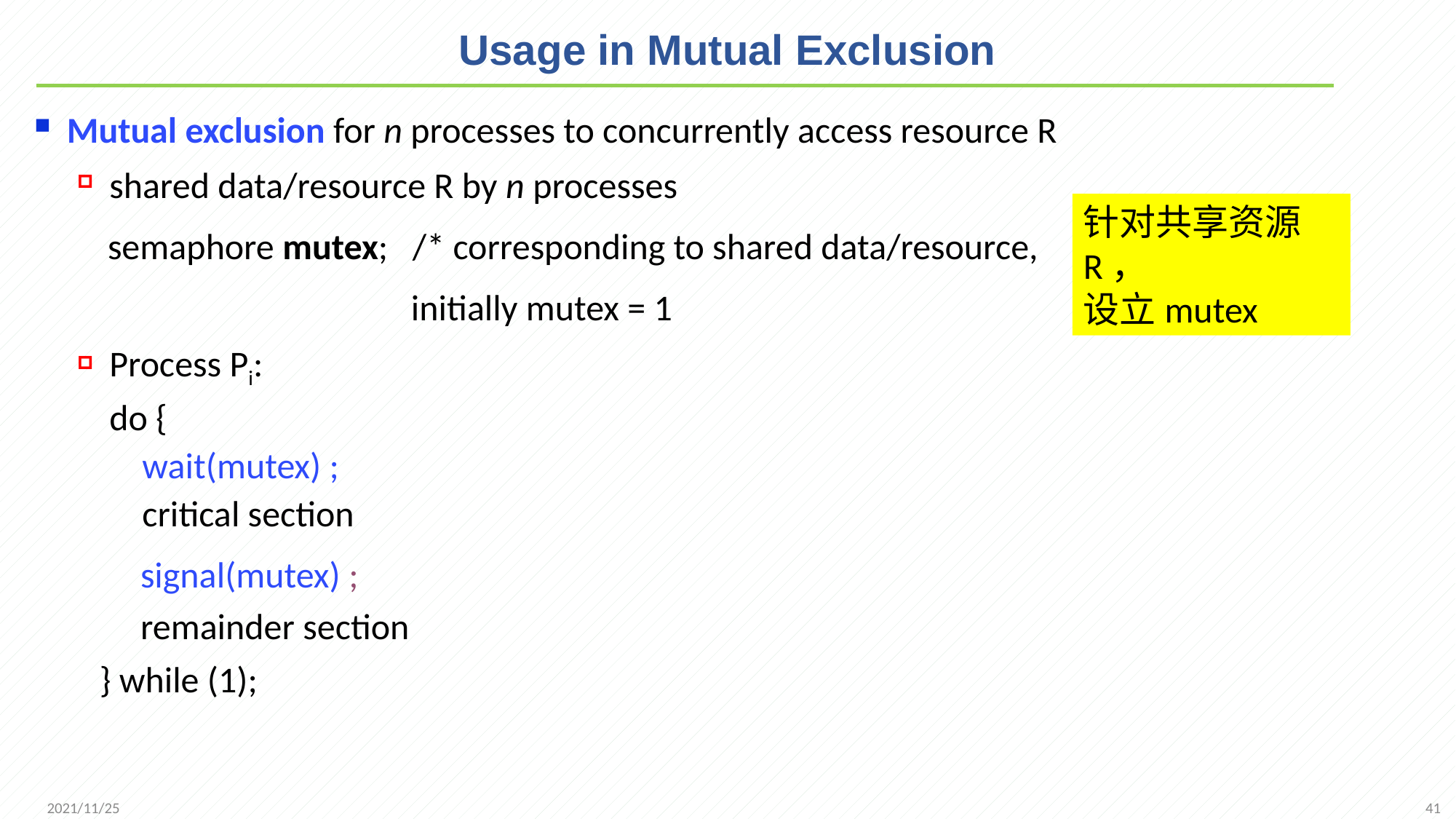

# Usage in Mutual Exclusion
Mutual exclusion for n processes to concurrently access resource R
shared data/resource R by n processes
	     semaphore mutex;   /* corresponding to shared data/resource,
                                              initially mutex = 1
Process Pi:
do {
    wait(mutex) ;
    critical section
 	         signal(mutex) ;
         remainder section
    } while (1);

针对共享资源R，
设立mutex
41
2021/11/25